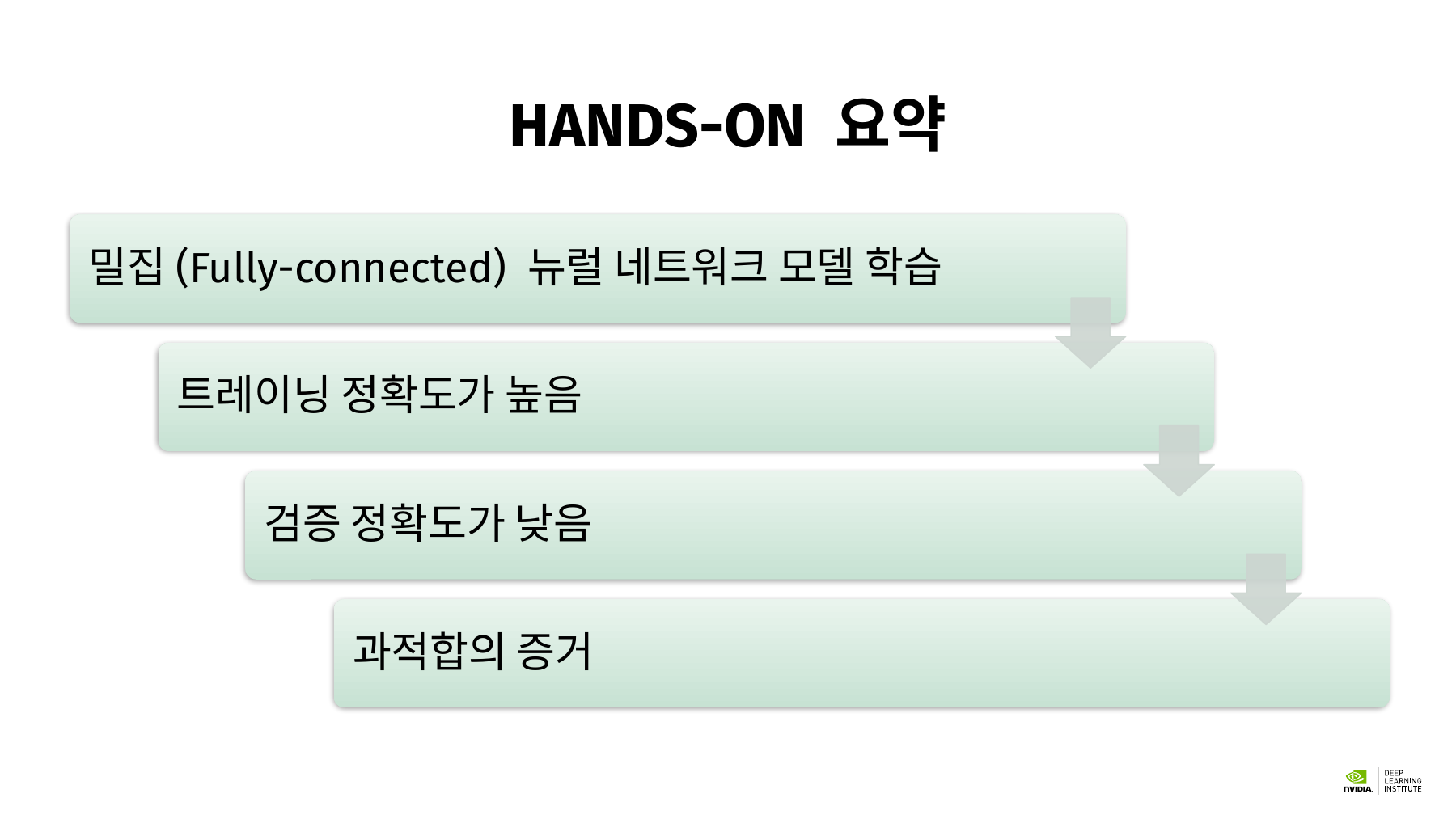

# Hands-on 요약
밀집(Fully-connected) 뉴럴 네트워크 모델 학습
트레이닝 정확도가 높음
검증 정확도가 낮음
과적합의 증거